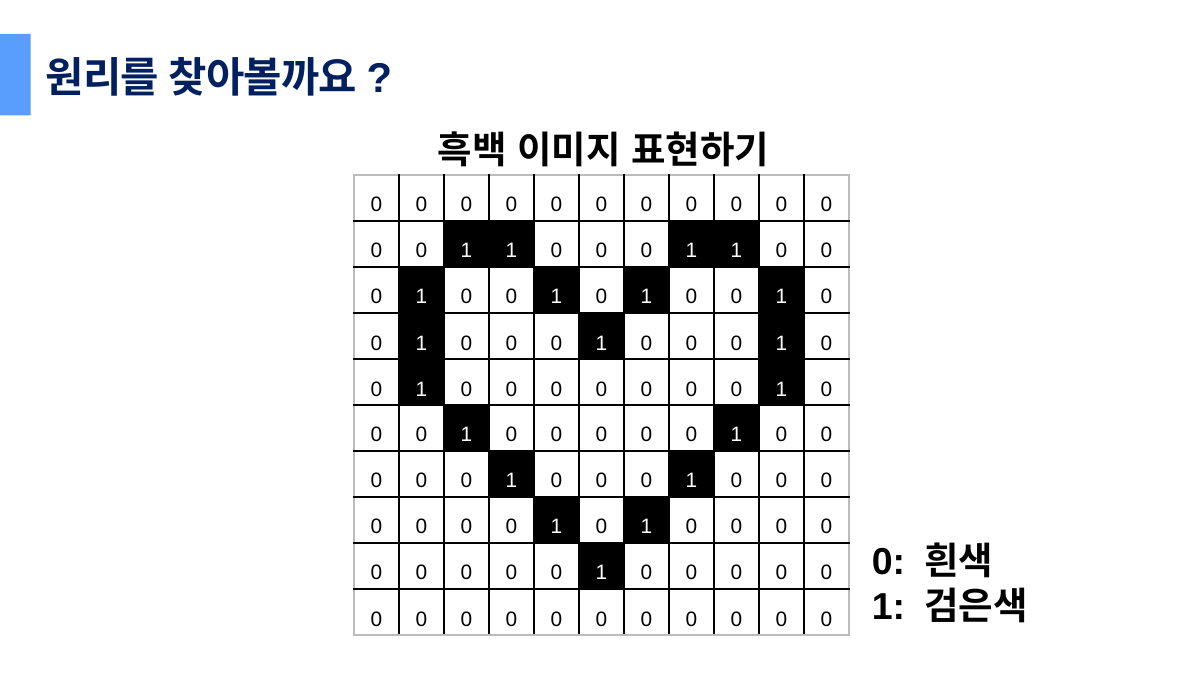

원리를 찾아볼까요?
흑백 이미지 표현하기
| 0 | 0 | 0 | 0 | 0 | 0 | 0 | 0 | 0 | 0 | 0 |
| --- | --- | --- | --- | --- | --- | --- | --- | --- | --- | --- |
| 0 | 0 | 1 | 1 | 0 | 0 | 0 | 1 | 1 | 0 | 0 |
| 0 | 1 | 0 | 0 | 1 | 0 | 1 | 0 | 0 | 1 | 0 |
| 0 | 1 | 0 | 0 | 0 | 1 | 0 | 0 | 0 | 1 | 0 |
| 0 | 1 | 0 | 0 | 0 | 0 | 0 | 0 | 0 | 1 | 0 |
| 0 | 0 | 1 | 0 | 0 | 0 | 0 | 0 | 1 | 0 | 0 |
| 0 | 0 | 0 | 1 | 0 | 0 | 0 | 1 | 0 | 0 | 0 |
| 0 | 0 | 0 | 0 | 1 | 0 | 1 | 0 | 0 | 0 | 0 |
| 0 | 0 | 0 | 0 | 0 | 1 | 0 | 0 | 0 | 0 | 0 |
| 0 | 0 | 0 | 0 | 0 | 0 | 0 | 0 | 0 | 0 | 0 |
0: 흰색
1: 검은색